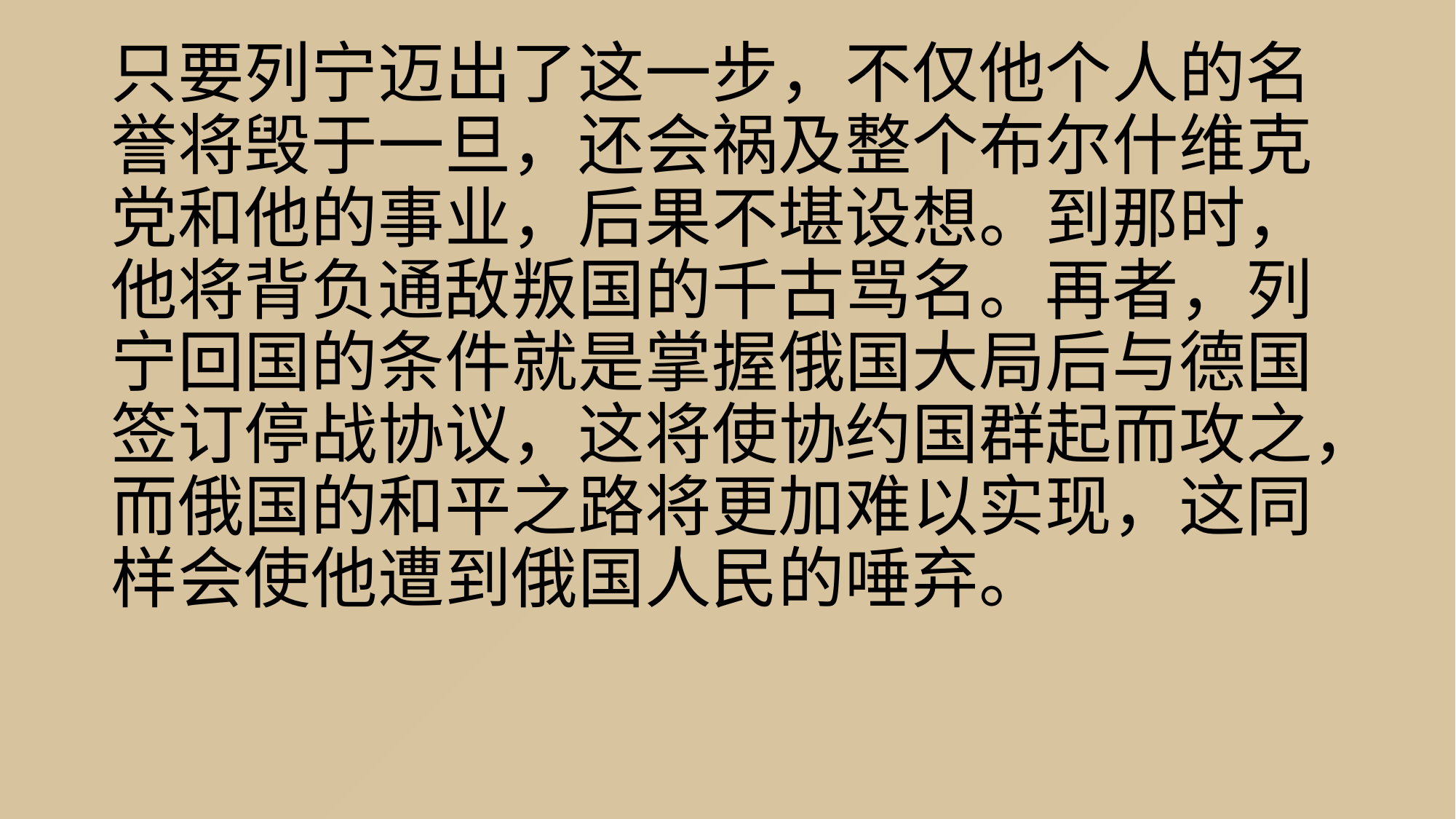

只要列宁迈出了这一步，不仅他个人的名誉将毁于一旦，还会祸及整个布尔什维克党和他的事业，后果不堪设想。到那时，他将背负通敌叛国的千古骂名。再者，列宁回国的条件就是掌握俄国大局后与德国签订停战协议，这将使协约国群起而攻之，而俄国的和平之路将更加难以实现，这同样会使他遭到俄国人民的唾弃。